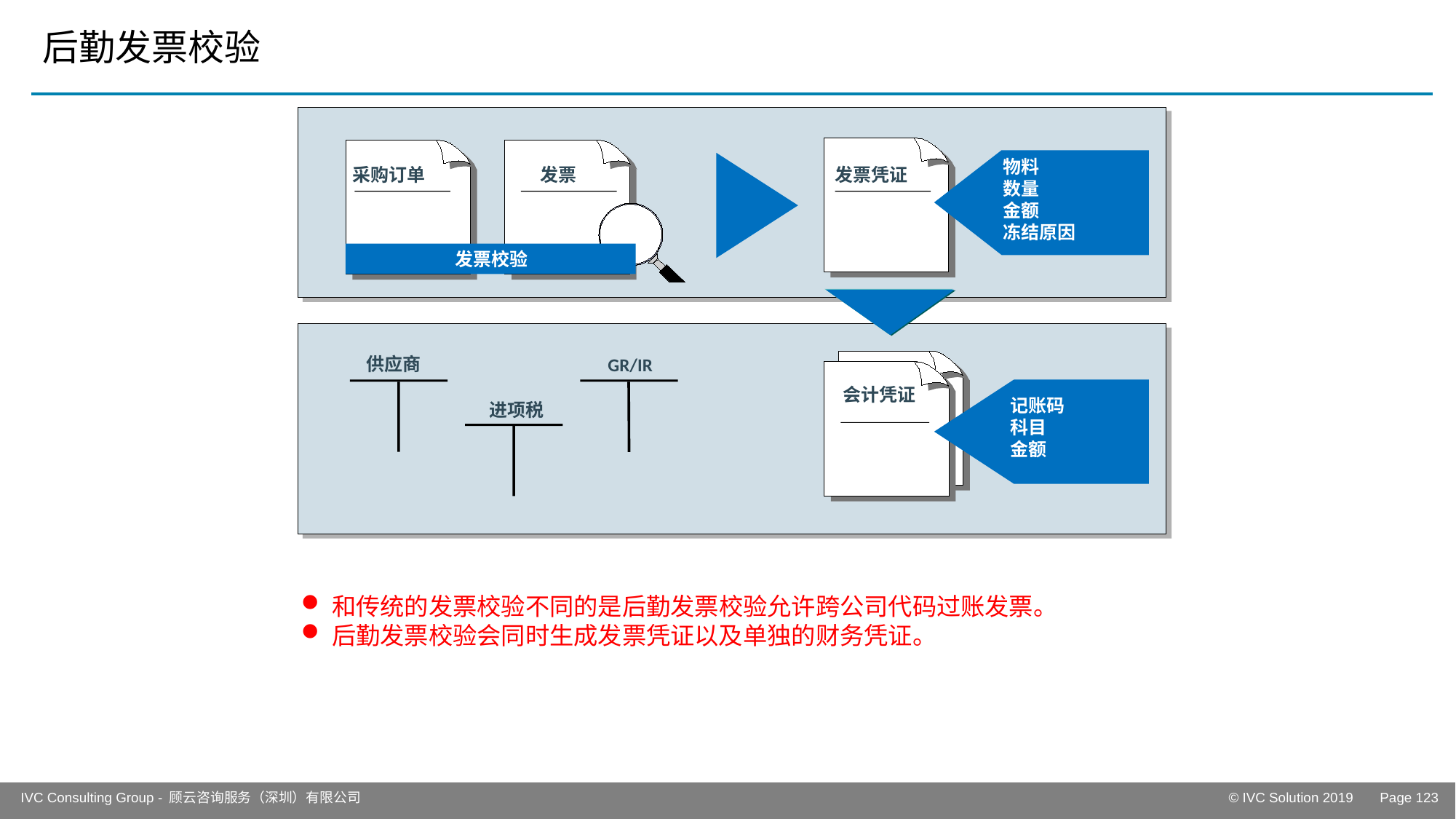

# 后勤发票校验

物料
数量
金额
冻结原因

发票
发票凭证
采购订单

发票校验

供应商
GR/IR

会计凭证
记账码
科目
金额
进项税

和传统的发票校验不同的是后勤发票校验允许跨公司代码过账发票。
后勤发票校验会同时生成发票凭证以及单独的财务凭证。